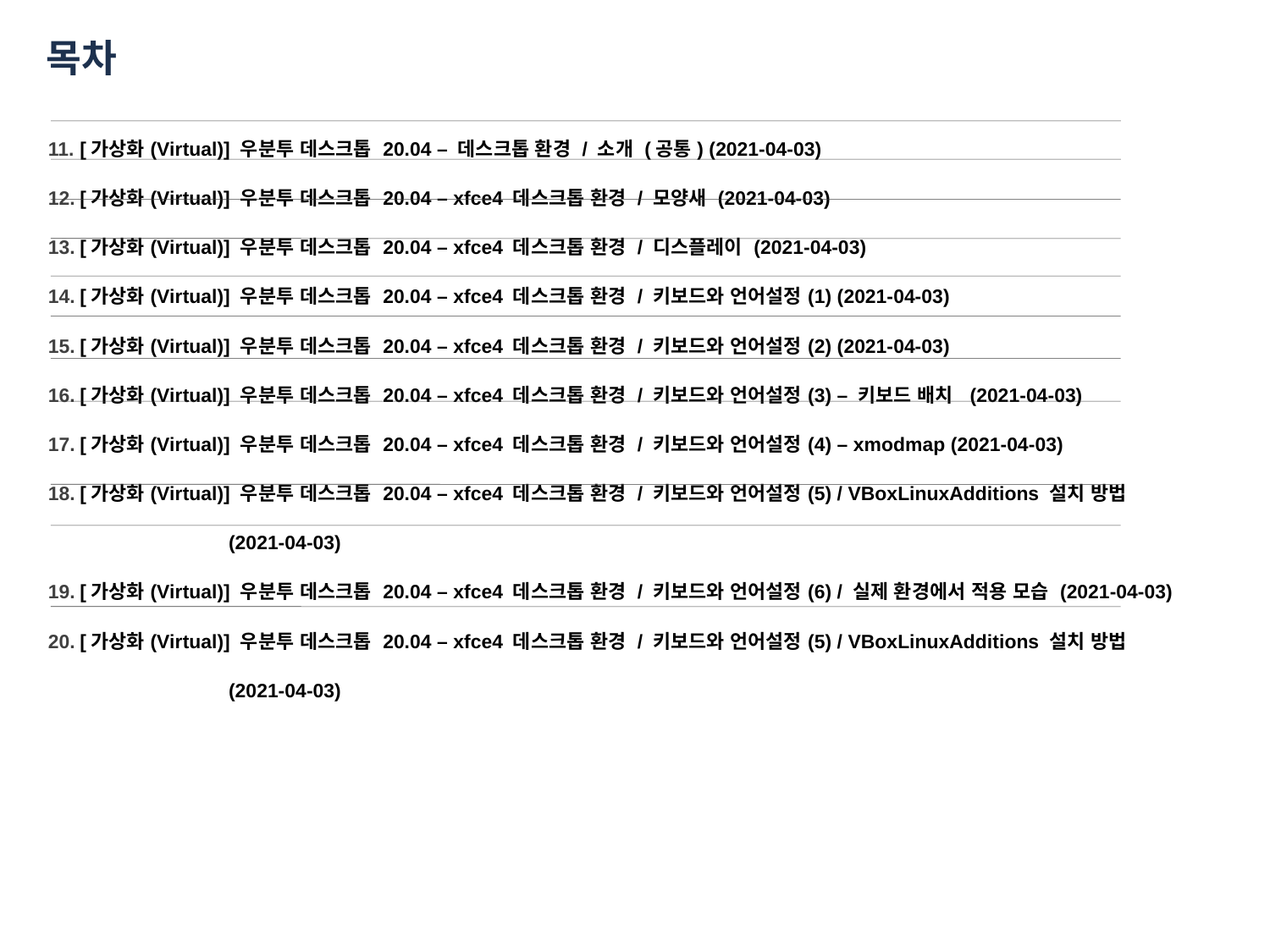

목차
[가상화(Virtual)] 우분투 데스크톱 20.04 – 데스크톱 환경 / 소개 (공통) (2021-04-03)
[가상화(Virtual)] 우분투 데스크톱 20.04 – xfce4 데스크톱 환경 / 모양새 (2021-04-03)
[가상화(Virtual)] 우분투 데스크톱 20.04 – xfce4 데스크톱 환경 / 디스플레이 (2021-04-03)
[가상화(Virtual)] 우분투 데스크톱 20.04 – xfce4 데스크톱 환경 / 키보드와 언어설정(1) (2021-04-03)
[가상화(Virtual)] 우분투 데스크톱 20.04 – xfce4 데스크톱 환경 / 키보드와 언어설정(2) (2021-04-03)
[가상화(Virtual)] 우분투 데스크톱 20.04 – xfce4 데스크톱 환경 / 키보드와 언어설정(3) – 키보드 배치  (2021-04-03)
[가상화(Virtual)] 우분투 데스크톱 20.04 – xfce4 데스크톱 환경 / 키보드와 언어설정(4) – xmodmap (2021-04-03)
[가상화(Virtual)] 우분투 데스크톱 20.04 – xfce4 데스크톱 환경 / 키보드와 언어설정(5) / VBoxLinuxAdditions 설치 방법
                          (2021-04-03)
[가상화(Virtual)] 우분투 데스크톱 20.04 – xfce4 데스크톱 환경 / 키보드와 언어설정(6) / 실제 환경에서 적용 모습 (2021-04-03)
[가상화(Virtual)] 우분투 데스크톱 20.04 – xfce4 데스크톱 환경 / 키보드와 언어설정(5) / VBoxLinuxAdditions 설치 방법
                          (2021-04-03)